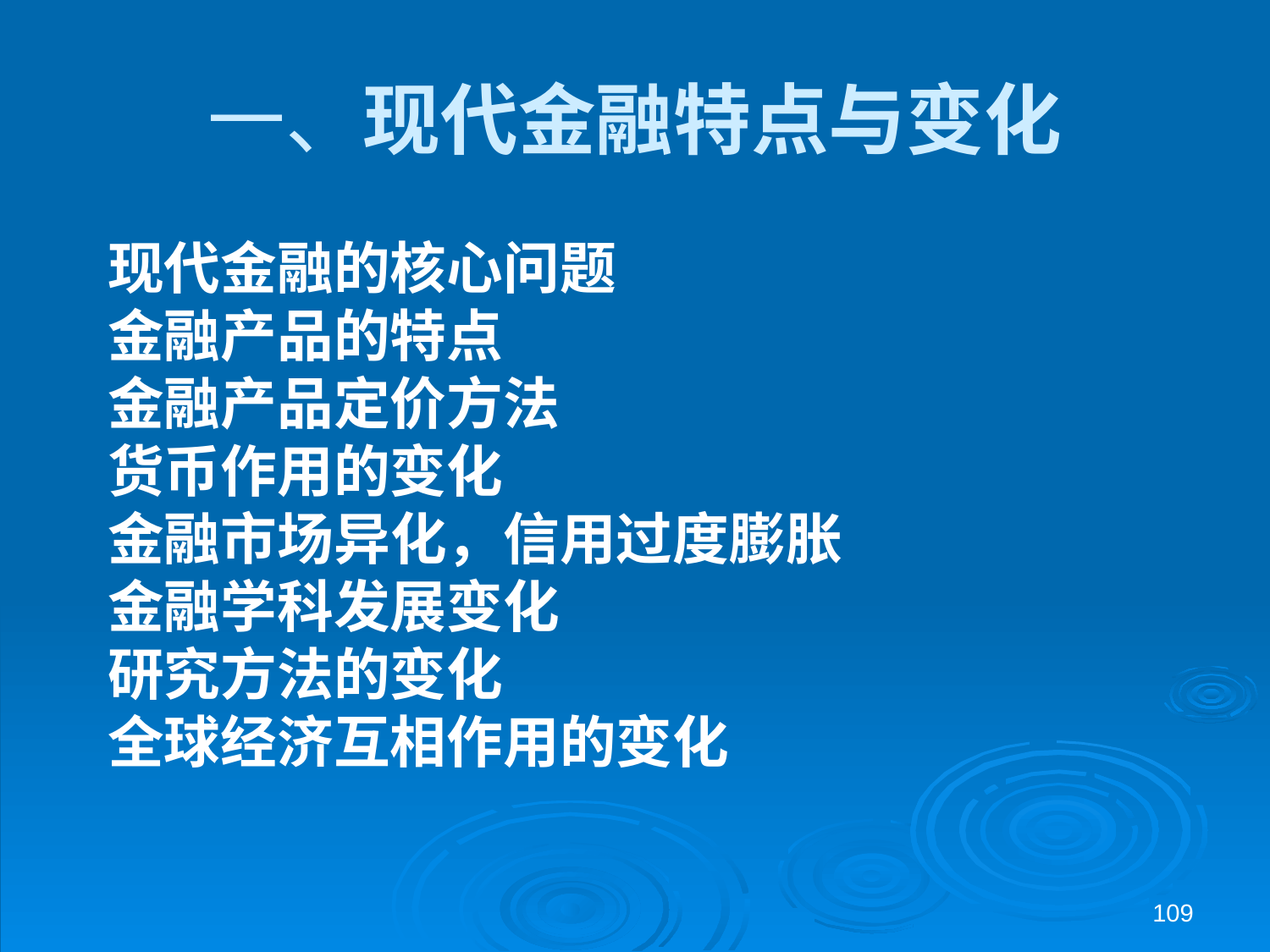

# 一、现代金融特点与变化
现代金融的核心问题
金融产品的特点
金融产品定价方法
货币作用的变化
金融市场异化，信用过度膨胀
金融学科发展变化
研究方法的变化
全球经济互相作用的变化

109